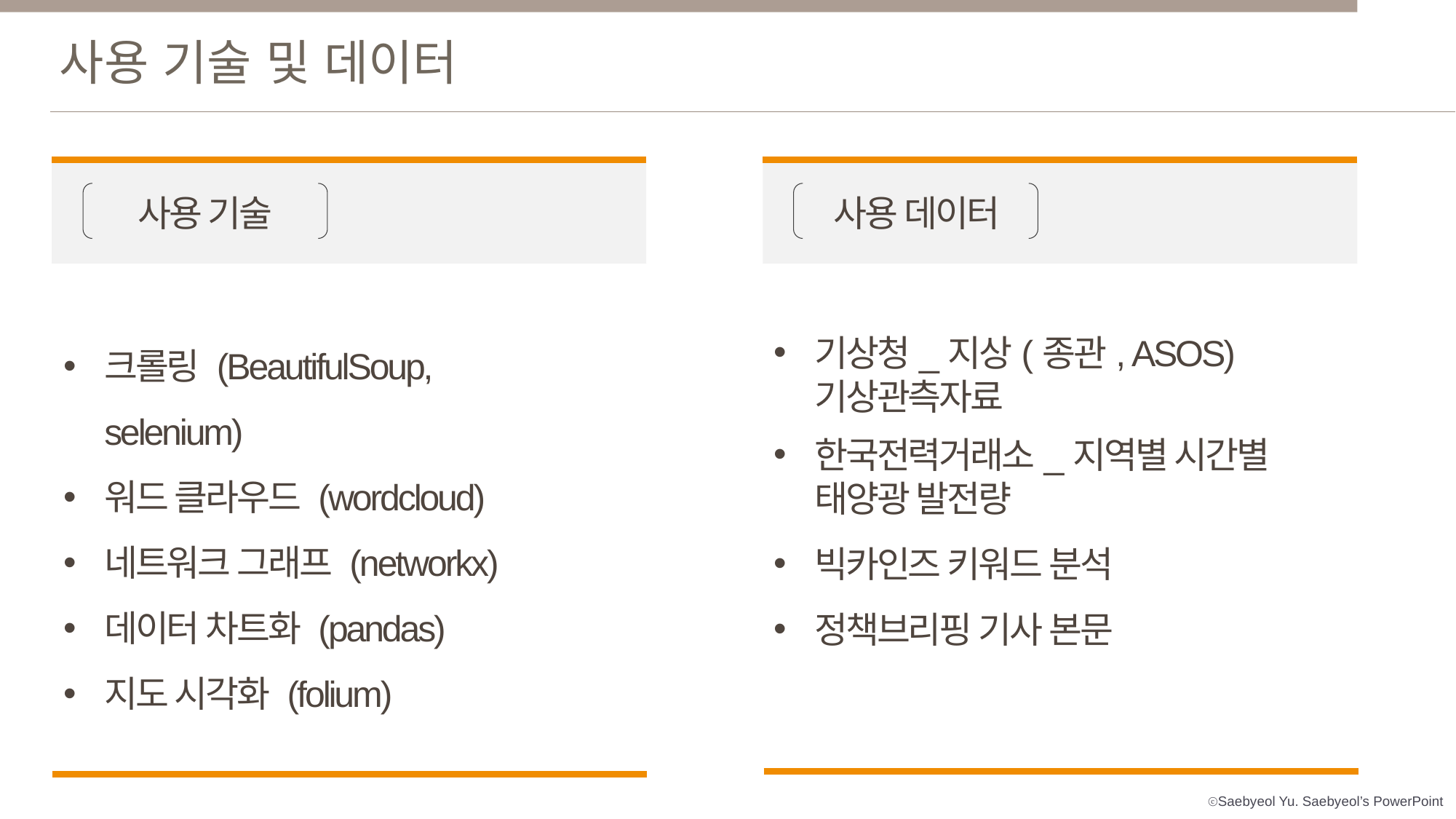

사용 기술 및 데이터

사용 기술
사용 데이터
크롤링 (BeautifulSoup, selenium)
워드 클라우드 (wordcloud)
네트워크 그래프 (networkx)
데이터 차트화 (pandas)
지도 시각화 (folium)
기상청_지상(종관, ASOS) 기상관측자료

한국전력거래소_지역별 시간별 태양광 발전량
빅카인즈 키워드 분석
정책브리핑 기사 본문